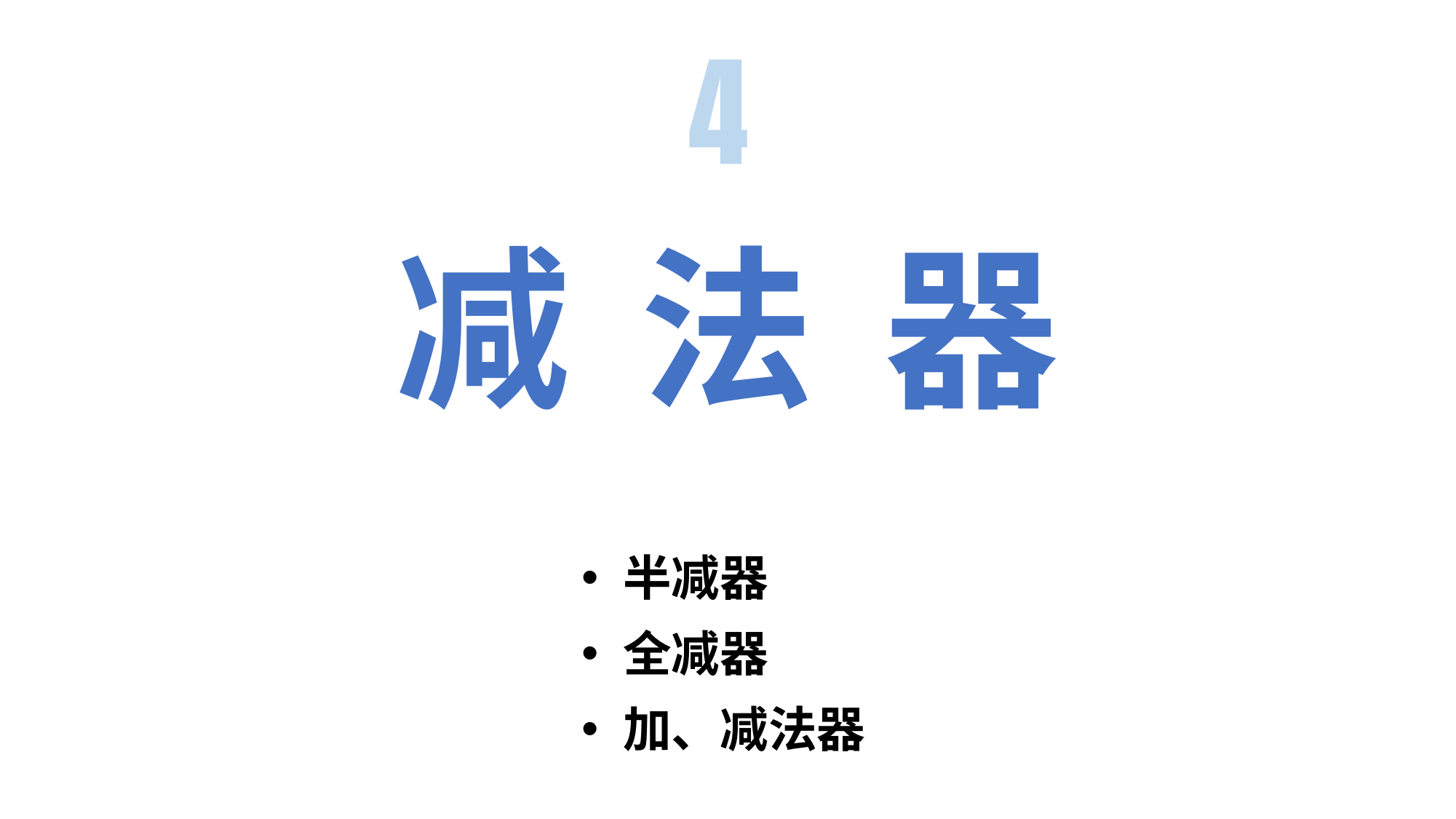

4
# 减 法 器
半减器
全减器
加、减法器